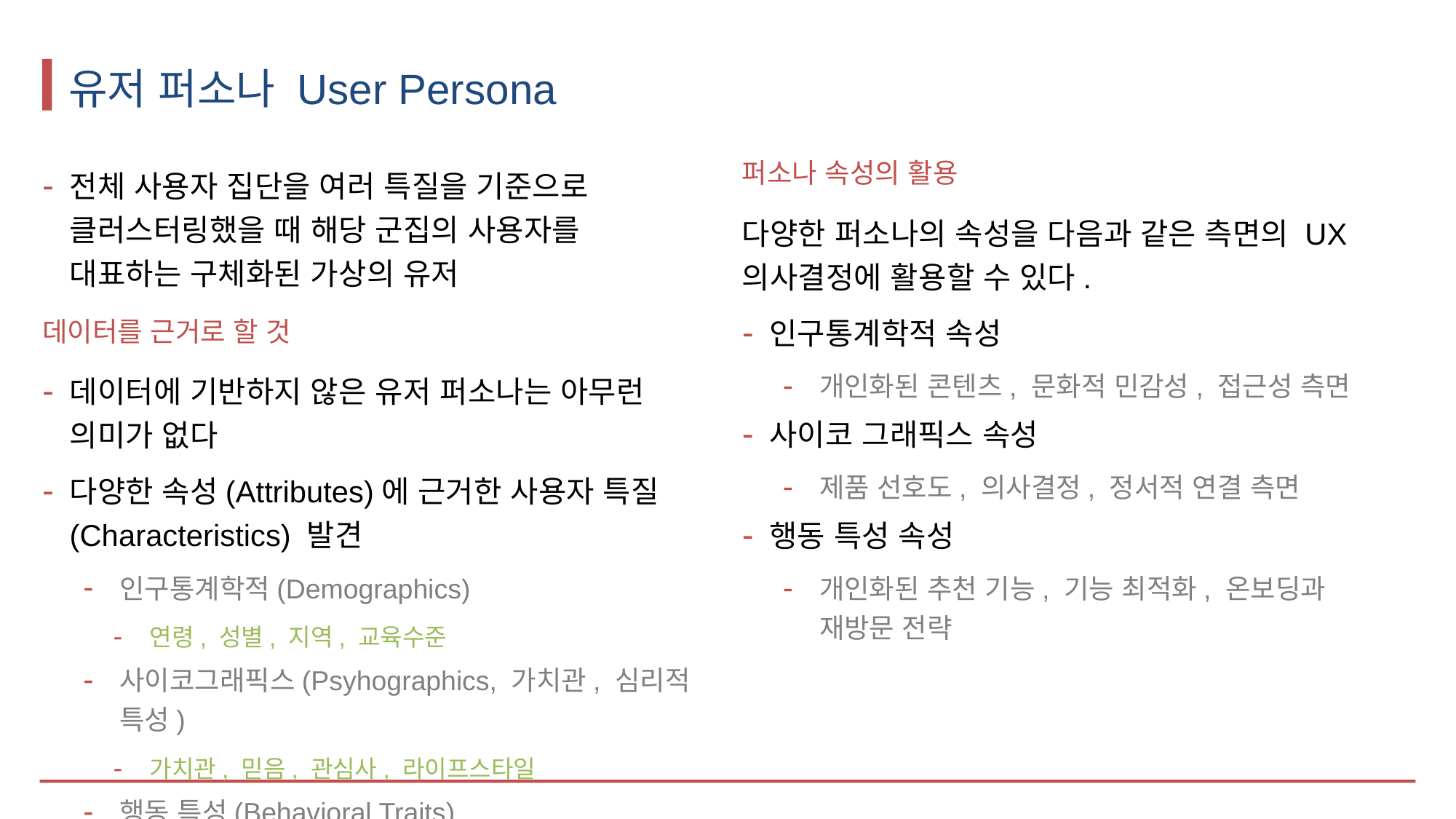

# 유저 퍼소나 User Persona
전체 사용자 집단을 여러 특질을 기준으로 클러스터링했을 때 해당 군집의 사용자를 대표하는 구체화된 가상의 유저
데이터를 근거로 할 것
데이터에 기반하지 않은 유저 퍼소나는 아무런 의미가 없다
다양한 속성(Attributes)에 근거한 사용자 특질(Characteristics) 발견
인구통계학적(Demographics)
연령, 성별, 지역, 교육수준
사이코그래픽스(Psyhographics, 가치관, 심리적 특성)
가치관, 믿음, 관심사, 라이프스타일
행동 특성(Behavioral Traits)
사용빈도, 브랜드 충성도, 사용자 의견 제시
퍼소나 속성의 활용
다양한 퍼소나의 속성을 다음과 같은 측면의 UX 의사결정에 활용할 수 있다.
인구통계학적 속성
개인화된 콘텐츠, 문화적 민감성, 접근성 측면
사이코 그래픽스 속성
제품 선호도, 의사결정, 정서적 연결 측면
행동 특성 속성
개인화된 추천 기능, 기능 최적화, 온보딩과 재방문 전략